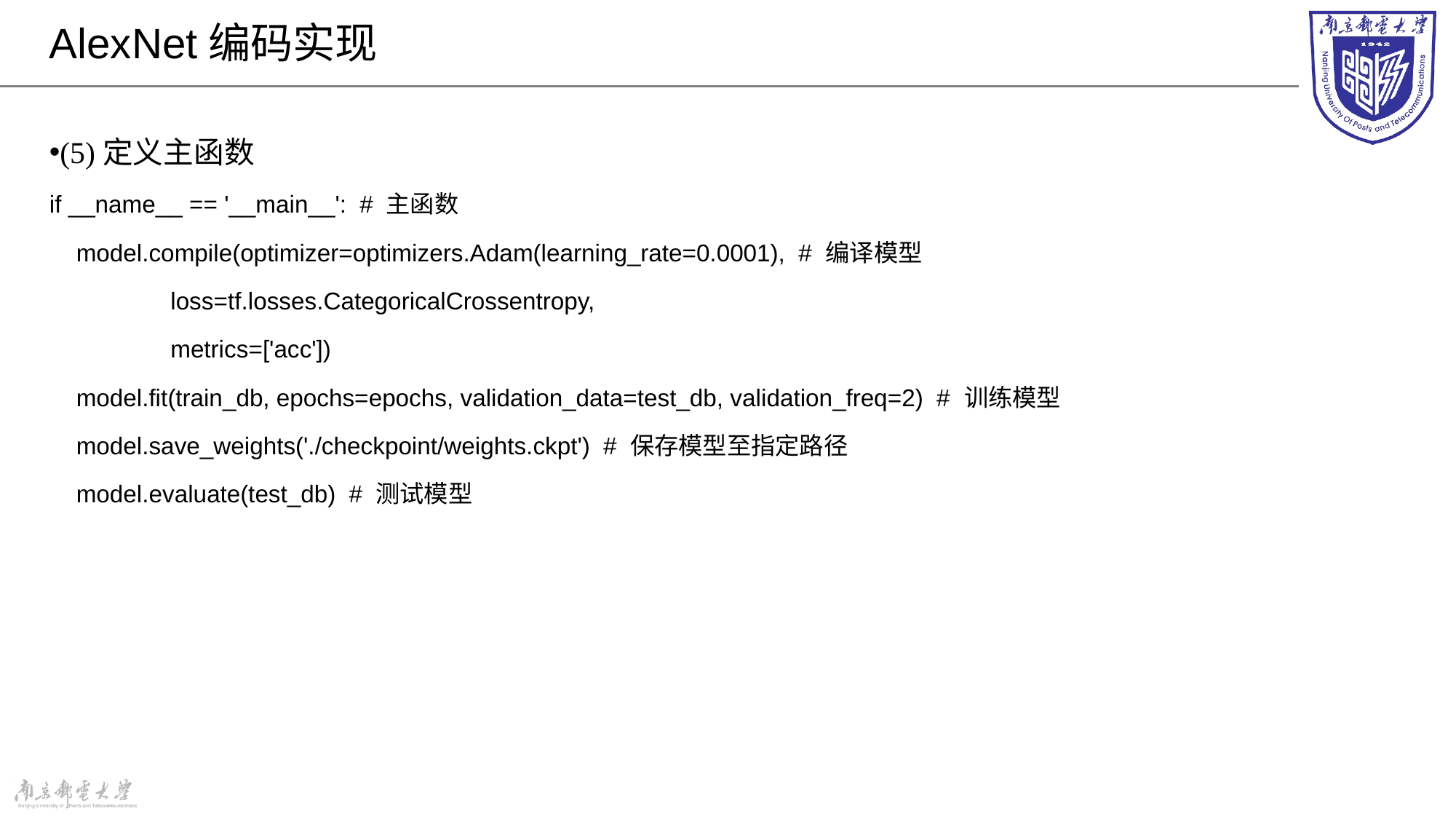

# AlexNet编码实现
(5)定义主函数
if __name__ == '__main__':  # 主函数
    model.compile(optimizer=optimizers.Adam(learning_rate=0.0001),  # 编译模型
                  loss=tf.losses.CategoricalCrossentropy,
                  metrics=['acc'])
    model.fit(train_db, epochs=epochs, validation_data=test_db, validation_freq=2)  # 训练模型
    model.save_weights('./checkpoint/weights.ckpt')  # 保存模型至指定路径
    model.evaluate(test_db)  # 测试模型